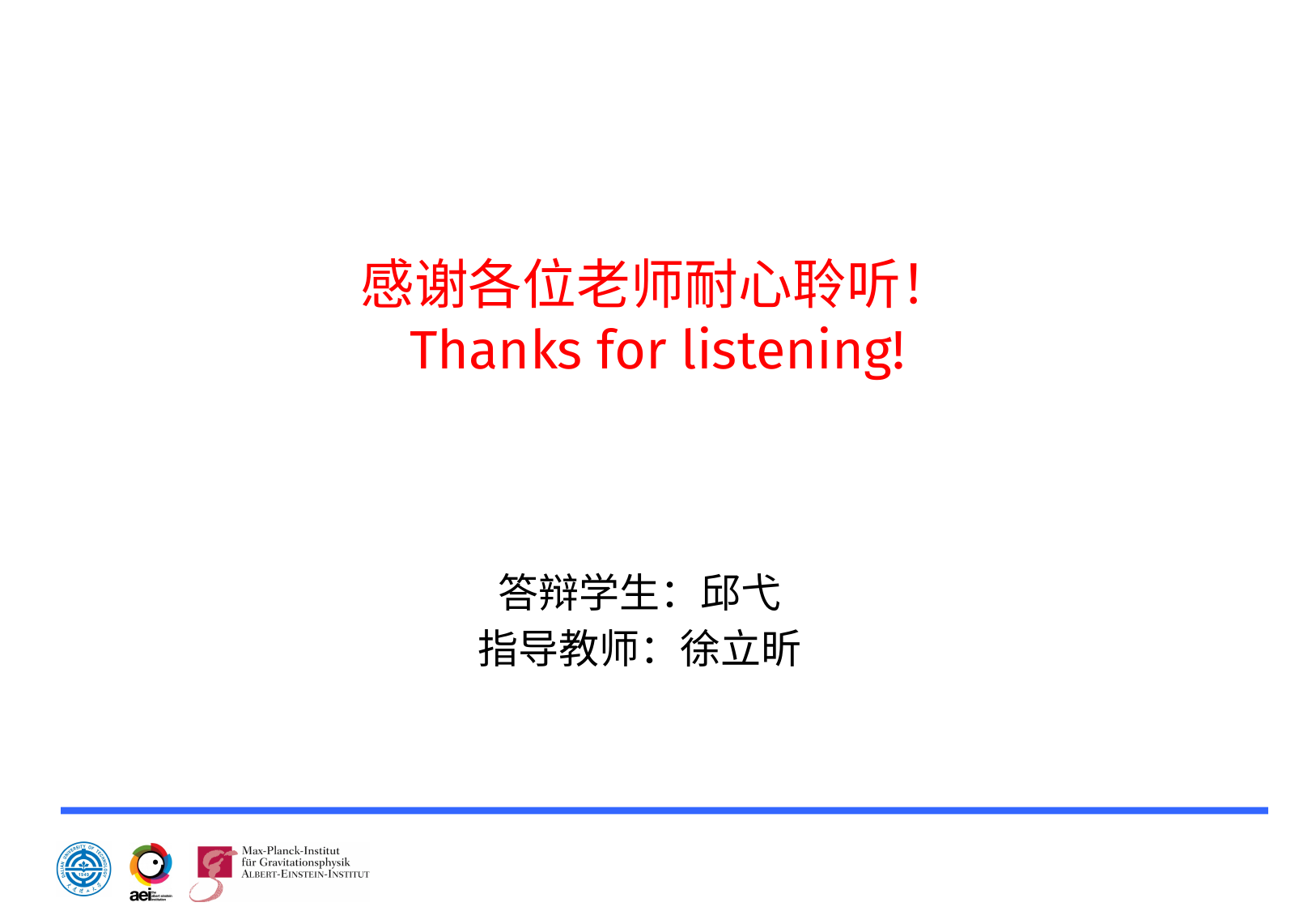

# 感谢各位老师耐心聆听！ Thanks for listening!
答辩学生：邱弋
指导教师：徐立昕